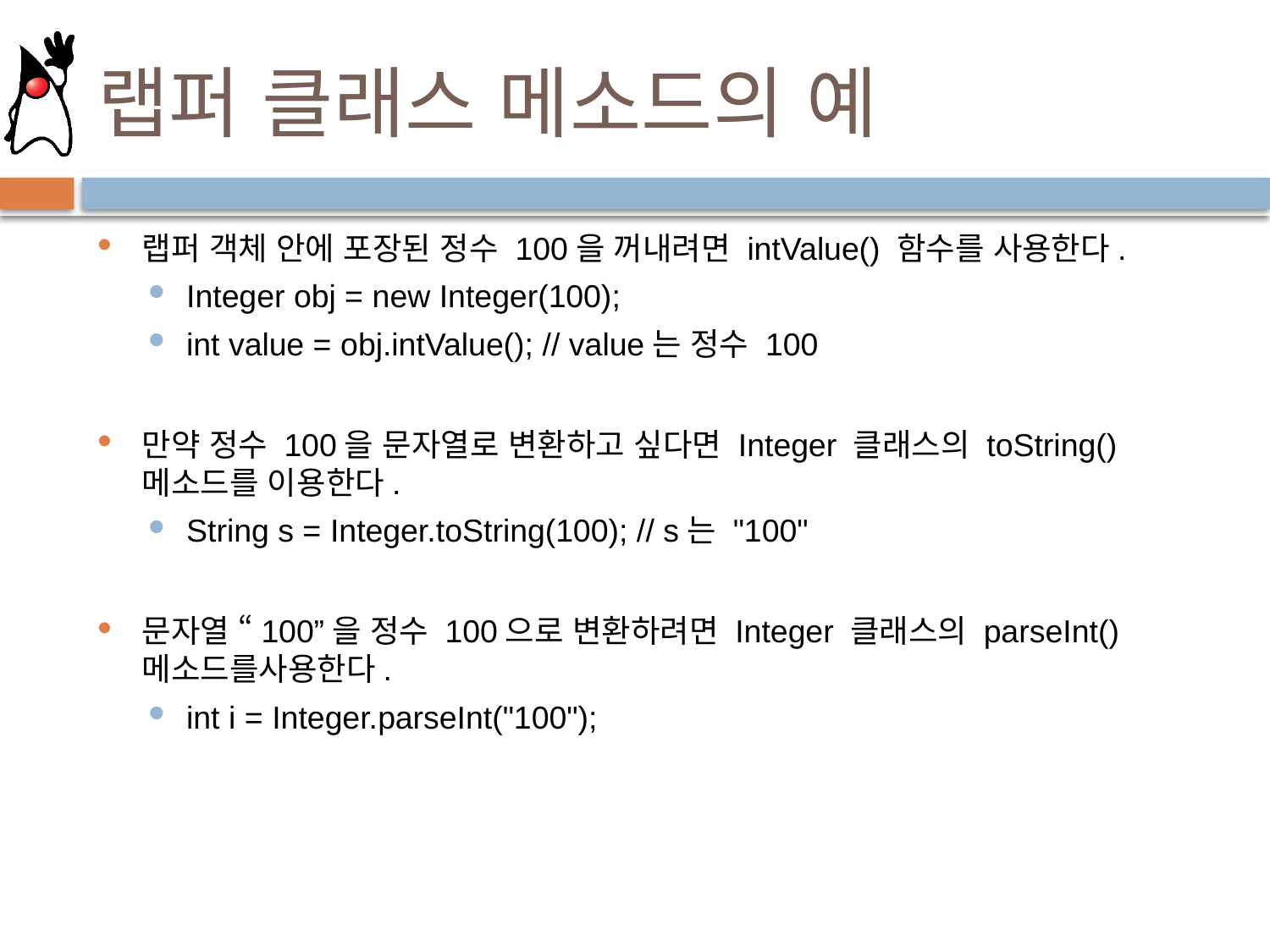

# 랩퍼 클래스 메소드의 예
랩퍼 객체 안에 포장된 정수 100을 꺼내려면 intValue() 함수를 사용한다.
Integer obj = new Integer(100);
int value = obj.intValue(); // value는 정수 100

만약 정수 100을 문자열로 변환하고 싶다면 Integer 클래스의 toString() 메소드를 이용한다.
String s = Integer.toString(100); // s는 "100"

문자열 “100”을 정수 100으로 변환하려면 Integer 클래스의 parseInt() 메소드를사용한다.
int i = Integer.parseInt("100");